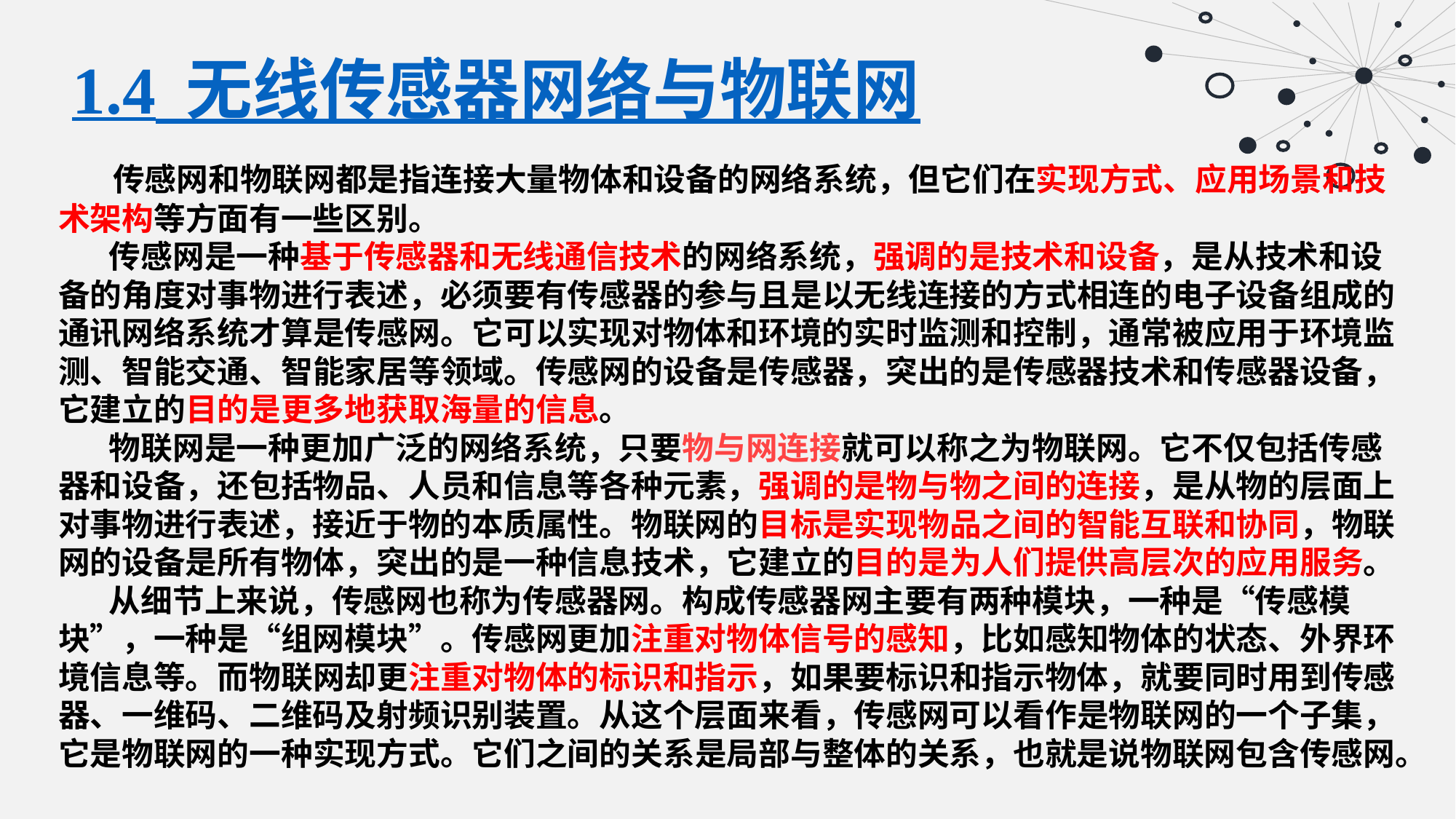

# 1.4  无线传感器网络与物联网
      传感网和物联网都是指连接大量物体和设备的网络系统，但它们在实现方式、应用场景和技术架构等方面有一些区别。
       传感网是一种基于传感器和无线通信技术的网络系统，强调的是技术和设备，是从技术和设备的角度对事物进行表述，必须要有传感器的参与且是以无线连接的方式相连的电子设备组成的通讯网络系统才算是传感网。它可以实现对物体和环境的实时监测和控制，通常被应用于环境监测、智能交通、智能家居等领域。传感网的设备是传感器，突出的是传感器技术和传感器设备，它建立的目的是更多地获取海量的信息。
       物联网是一种更加广泛的网络系统，只要物与网连接就可以称之为物联网。它不仅包括传感器和设备，还包括物品、人员和信息等各种元素，强调的是物与物之间的连接，是从物的层面上对事物进行表述，接近于物的本质属性。物联网的目标是实现物品之间的智能互联和协同，物联网的设备是所有物体，突出的是一种信息技术，它建立的目的是为人们提供高层次的应用服务。
       从细节上来说，传感网也称为传感器网。构成传感器网主要有两种模块，一种是“传感模块”，一种是“组网模块”。传感网更加注重对物体信号的感知，比如感知物体的状态、外界环境信息等。而物联网却更注重对物体的标识和指示，如果要标识和指示物体，就要同时用到传感器、一维码、二维码及射频识别装置。从这个层面来看，传感网可以看作是物联网的一个子集，它是物联网的一种实现方式。它们之间的关系是局部与整体的关系，也就是说物联网包含传感网。